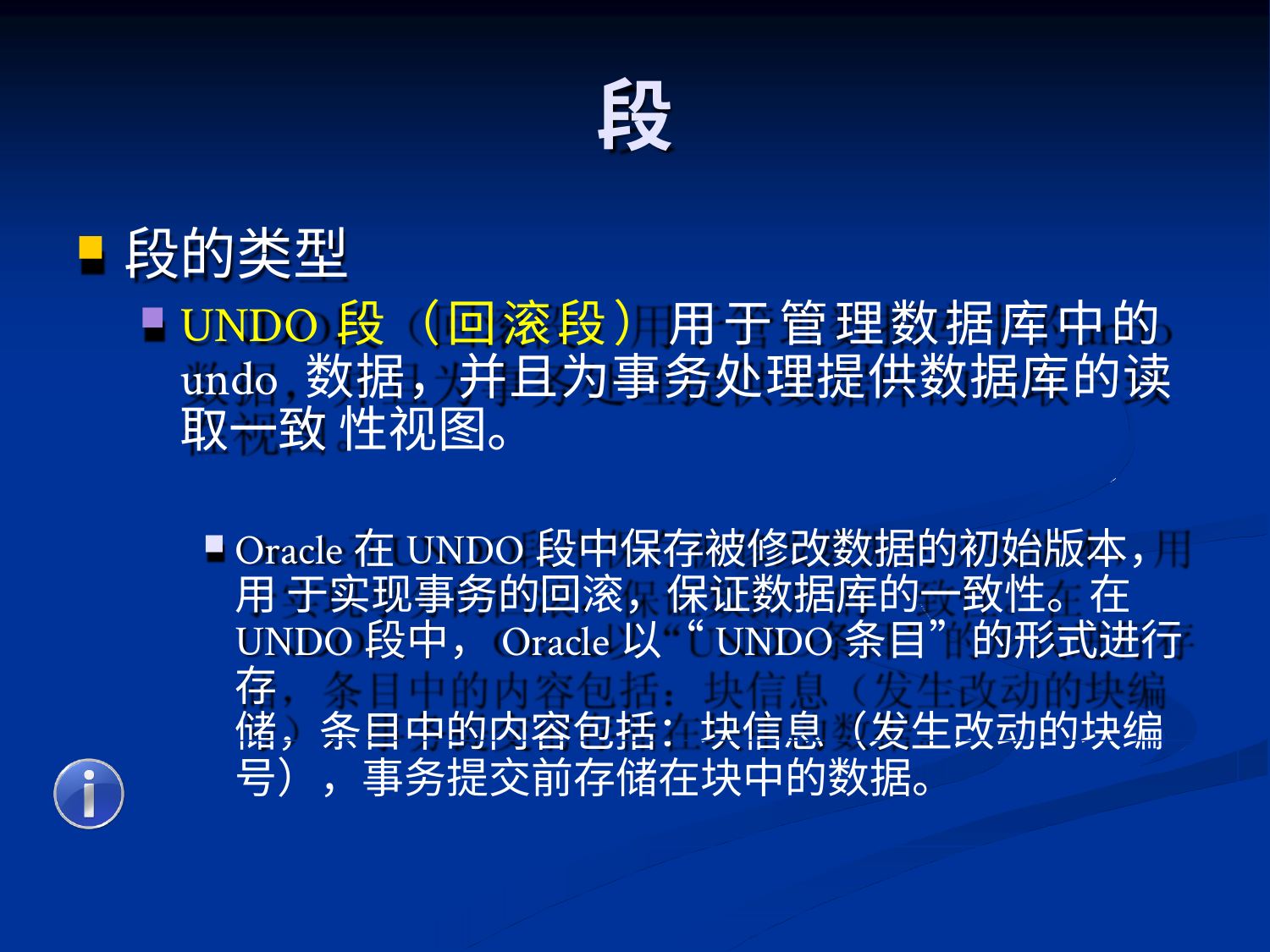

# 段

段的类型
UNDO段（回滚段）用于管理数据库中的undo 数据，并且为事务处理提供数据库的读取一致 性视图。

Oracle在UNDO段中保存被修改数据的初始版本，用 于实现事务的回滚，保证数据库的一致性。在 UNDO段中，Oracle以“UNDO条目”的形式进行存
储，条目中的内容包括：块信息（发生改动的块编
号），事务提交前存储在块中的数据。